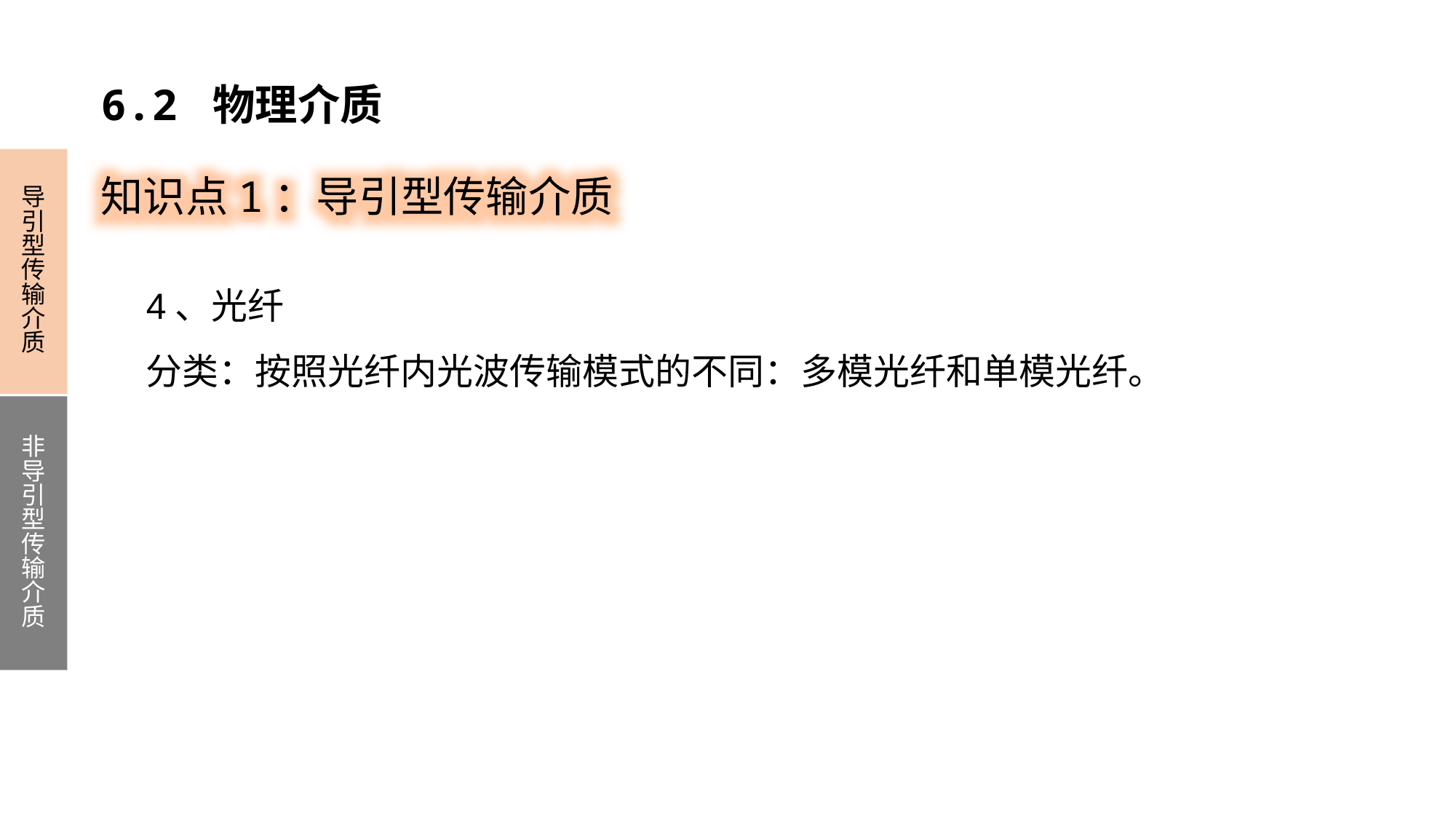

6.2 物理介质
知识点1：导引型传输介质
导引型传输介质
非导引型传输介质
4、光纤
分类：按照光纤内光波传输模式的不同：多模光纤和单模光纤。